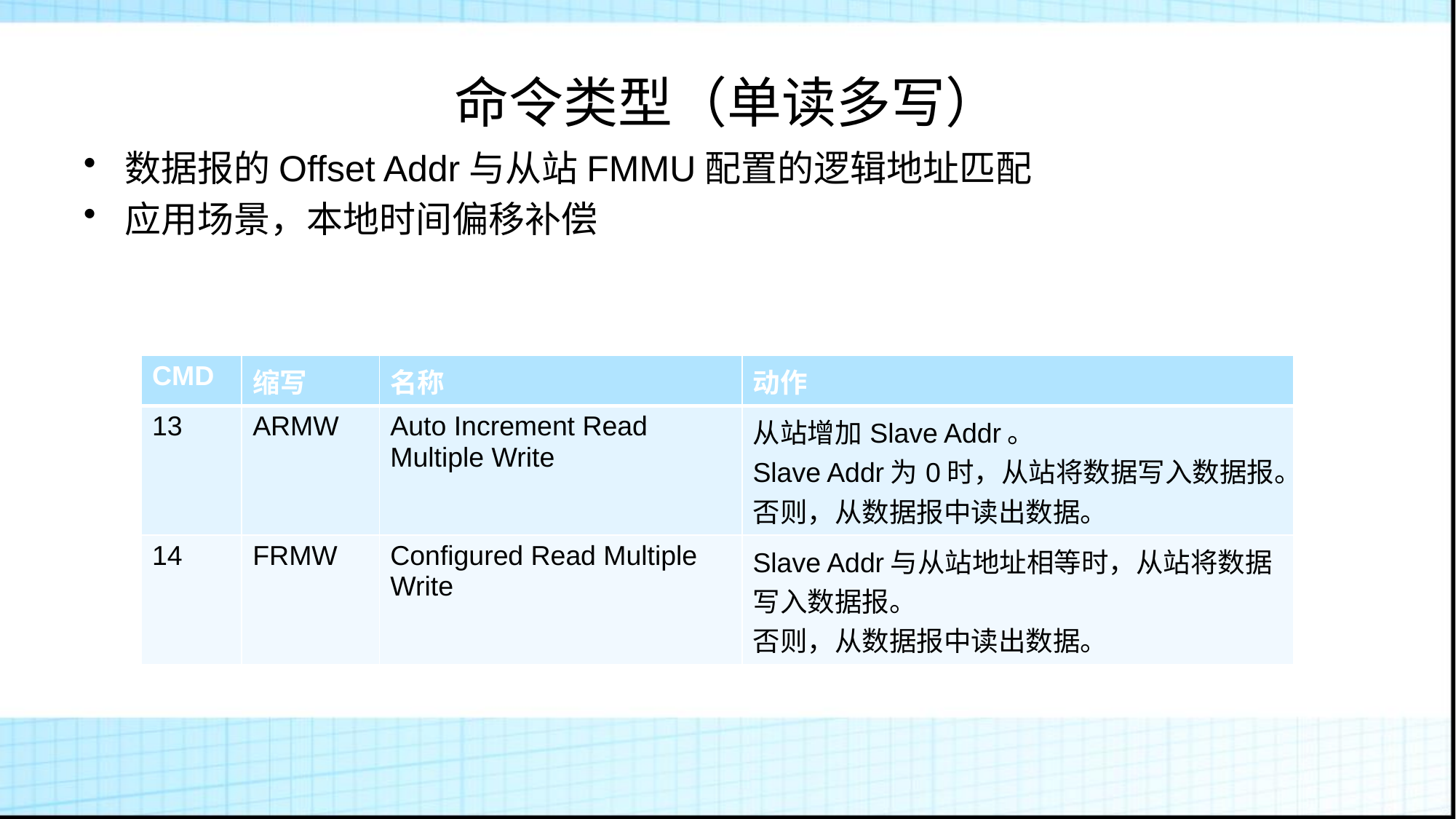

# 命令类型（单读多写）
数据报的Offset Addr与从站FMMU配置的逻辑地址匹配
应用场景，本地时间偏移补偿
| CMD | 缩写 | 名称 | 动作 |
| --- | --- | --- | --- |
| 13 | ARMW | Auto Increment Read Multiple Write | 从站增加Slave Addr。 Slave Addr为0时，从站将数据写入数据报。 否则，从数据报中读出数据。 |
| 14 | FRMW | Configured Read Multiple Write | Slave Addr与从站地址相等时，从站将数据写入数据报。 否则，从数据报中读出数据。 |